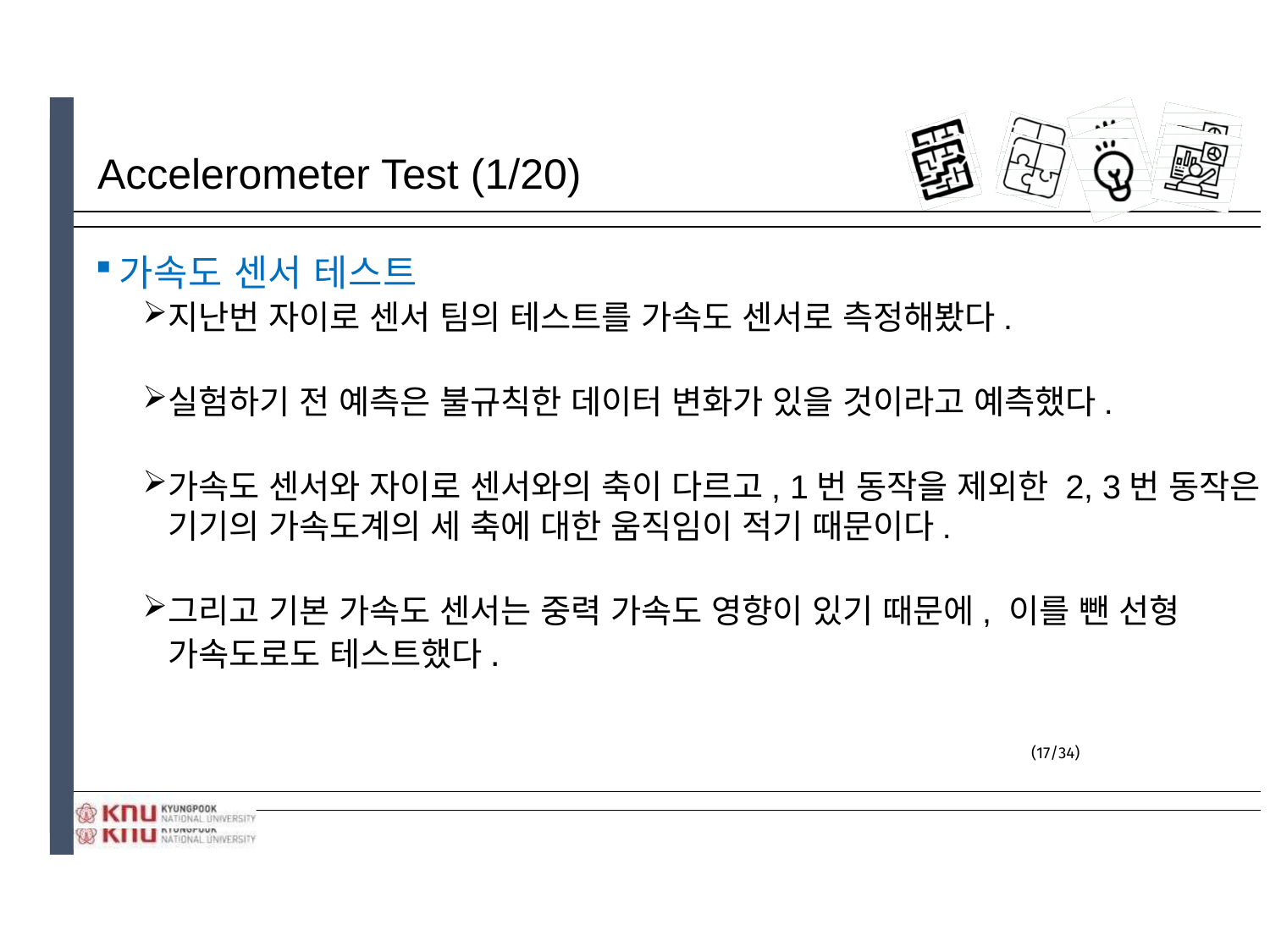

# Accelerometer Test (1/20)
가속도 센서 테스트
지난번 자이로 센서 팀의 테스트를 가속도 센서로 측정해봤다.

실험하기 전 예측은 불규칙한 데이터 변화가 있을 것이라고 예측했다.

가속도 센서와 자이로 센서와의 축이 다르고, 1번 동작을 제외한 2, 3번 동작은 기기의 가속도계의 세 축에 대한 움직임이 적기 때문이다.

그리고 기본 가속도 센서는 중력 가속도 영향이 있기 때문에, 이를 뺀 선형 가속도로도 테스트했다.

(17/34)